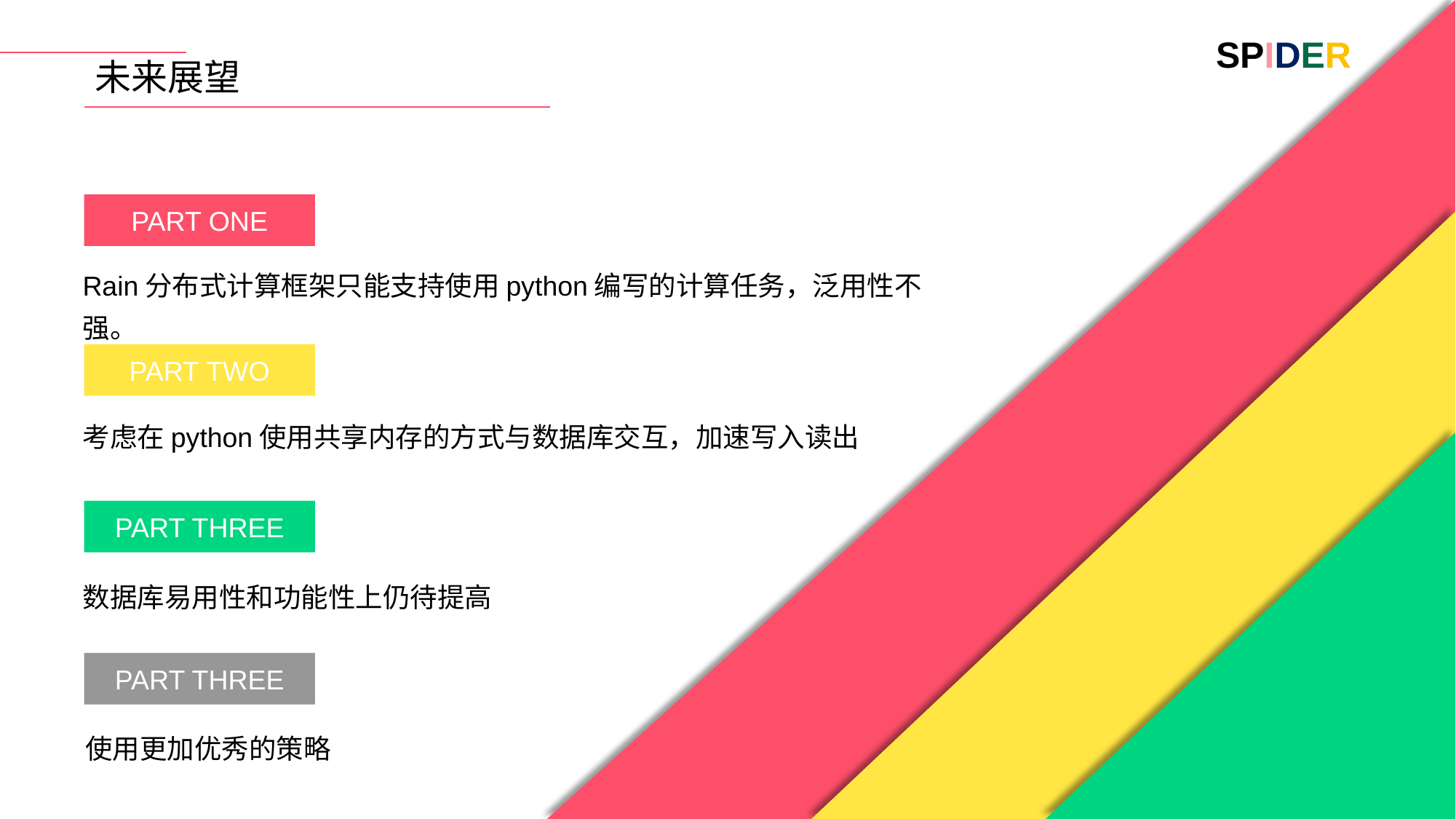

SPIDER
未来展望
PART ONE
Rain分布式计算框架只能支持使用python编写的计算任务，泛用性不强。
PART TWO
考虑在python使用共享内存的方式与数据库交互，加速写入读出
PART THREE
数据库易用性和功能性上仍待提高
PART THREE
使用更加优秀的策略